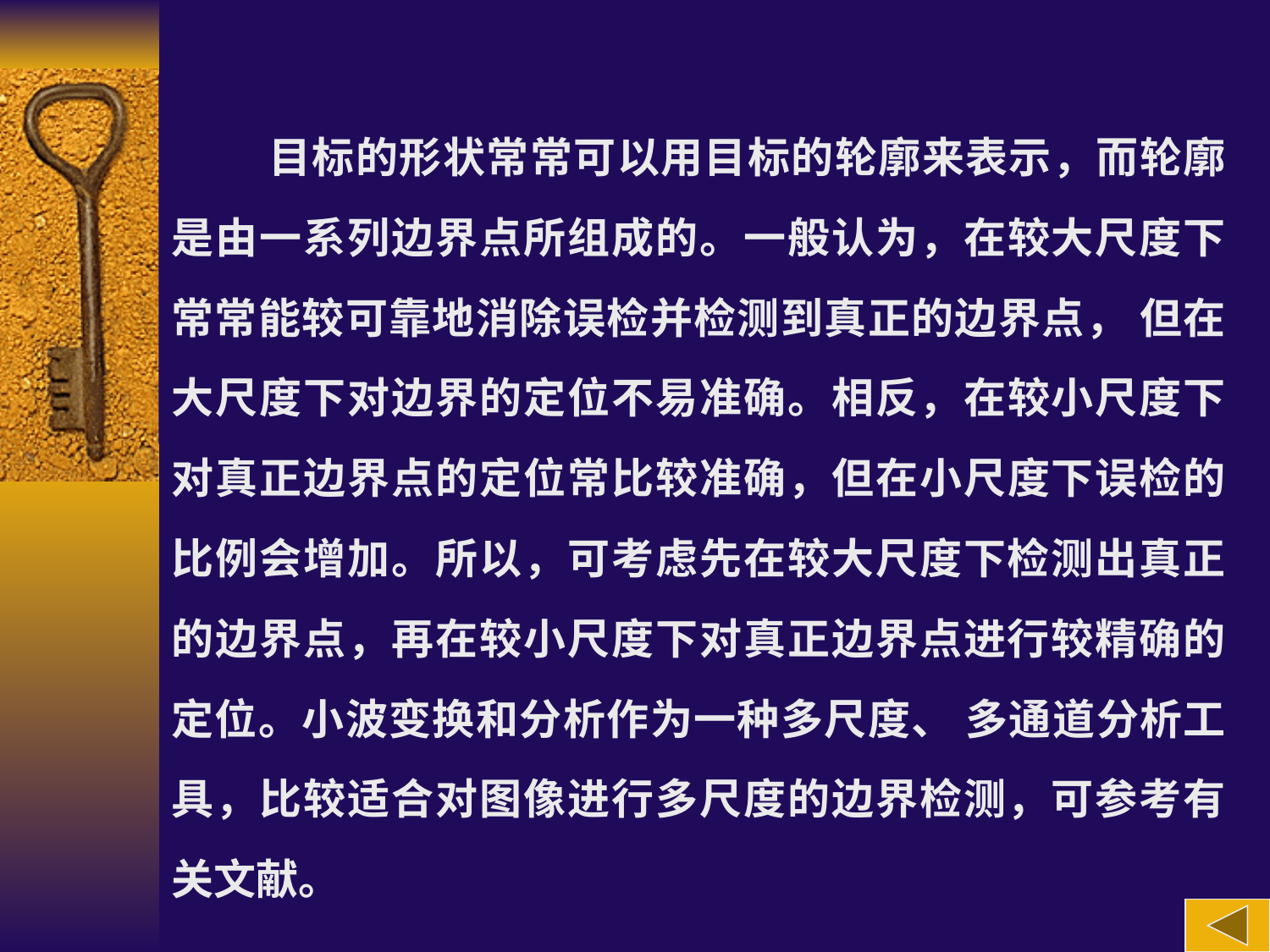

目标的形状常常可以用目标的轮廓来表示，而轮廓是由一系列边界点所组成的。一般认为，在较大尺度下常常能较可靠地消除误检并检测到真正的边界点， 但在大尺度下对边界的定位不易准确。相反，在较小尺度下对真正边界点的定位常比较准确，但在小尺度下误检的比例会增加。所以，可考虑先在较大尺度下检测出真正的边界点，再在较小尺度下对真正边界点进行较精确的定位。小波变换和分析作为一种多尺度、 多通道分析工具，比较适合对图像进行多尺度的边界检测，可参考有关文献。